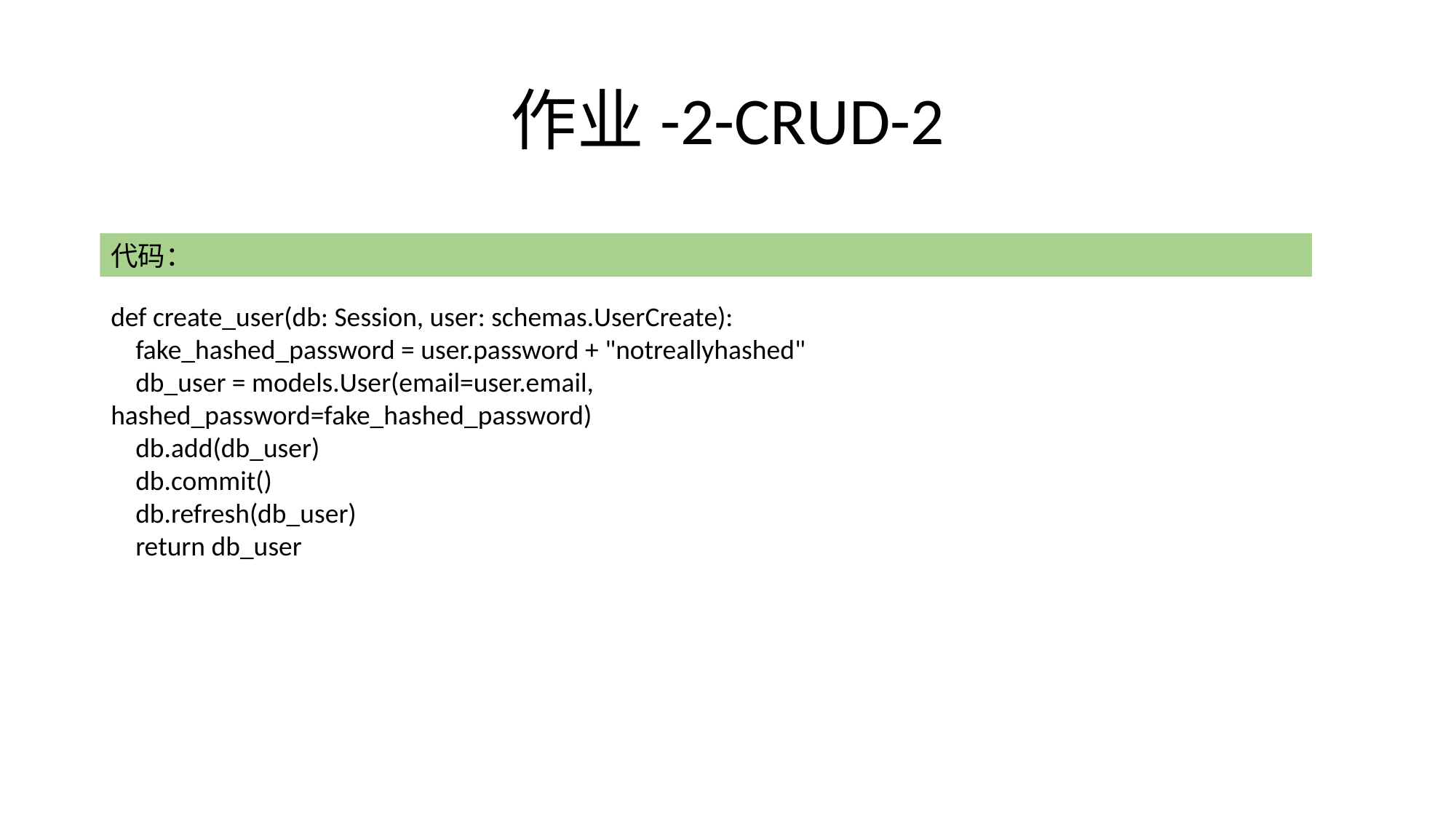

# 作业-2-CRUD-2
代码：
def create_user(db: Session, user: schemas.UserCreate):
    fake_hashed_password = user.password + "notreallyhashed"
    db_user = models.User(email=user.email, hashed_password=fake_hashed_password)
    db.add(db_user)
    db.commit()
    db.refresh(db_user)
    return db_user